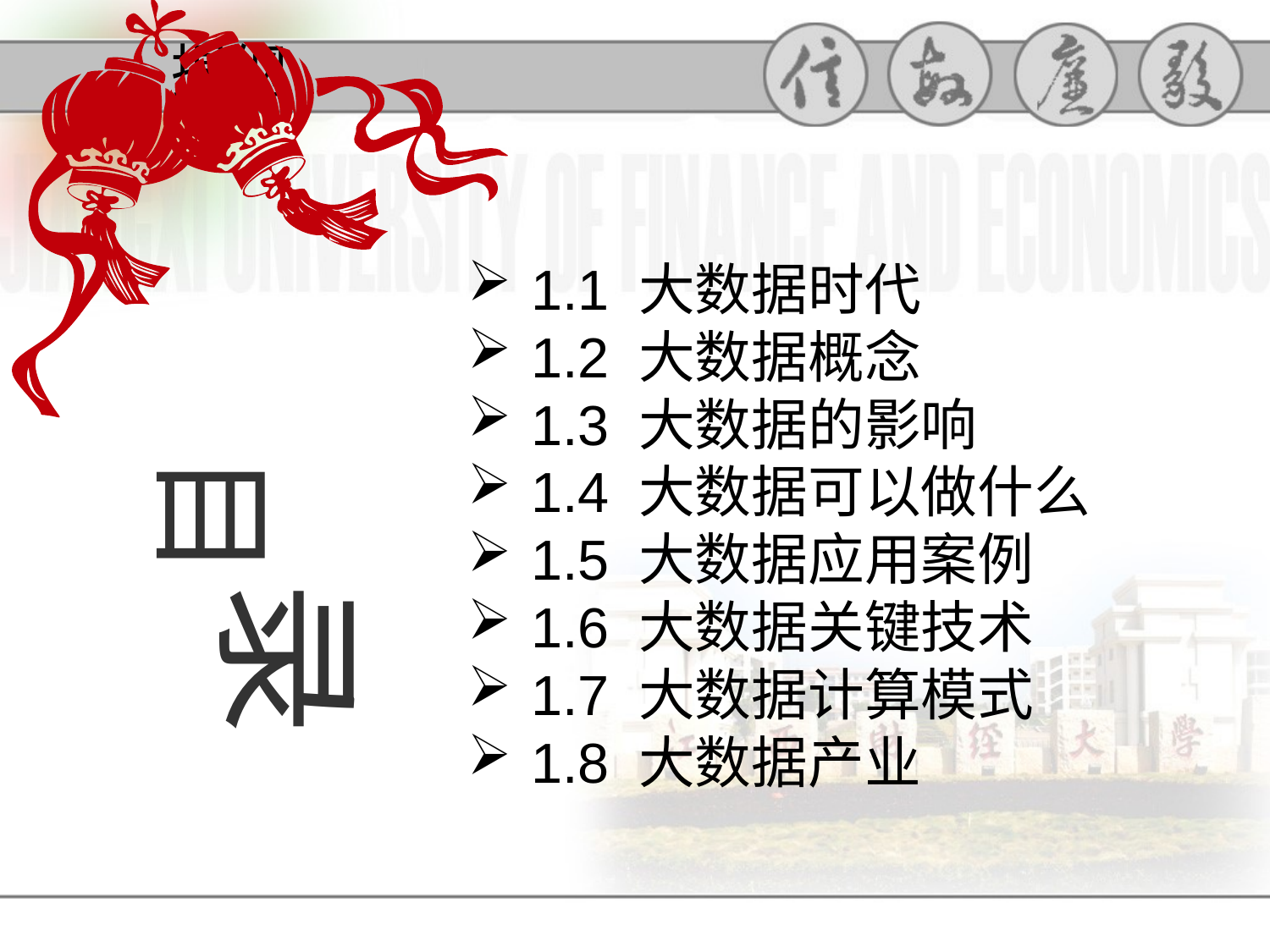

# 提纲
1.1 大数据时代
1.2 大数据概念
1.3 大数据的影响
1.4 大数据可以做什么
1.5 大数据应用案例
1.6 大数据关键技术
1.7 大数据计算模式
1.8 大数据产业

目
录